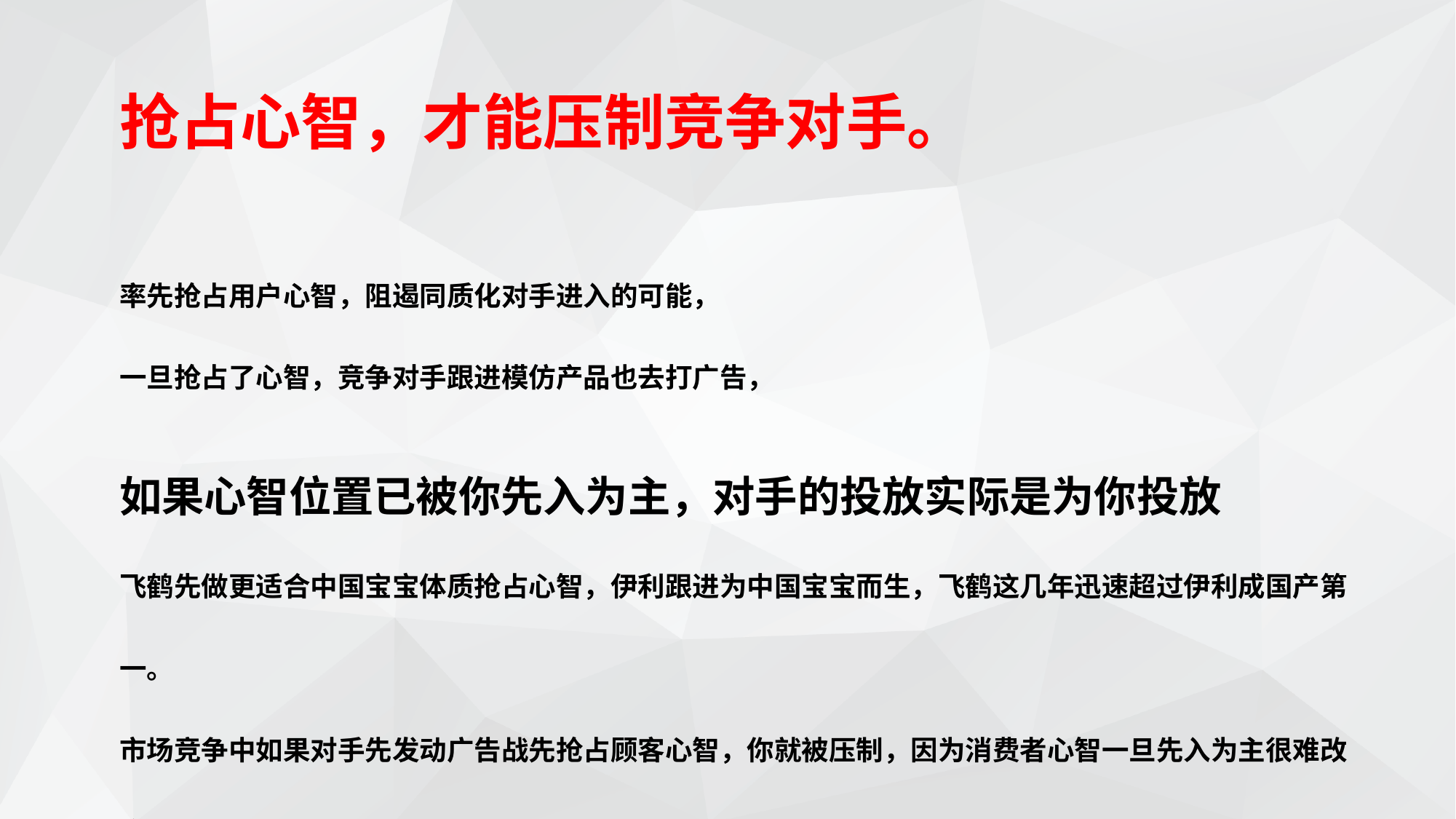

抢占心智，才能压制竞争对手。

率先抢占用户心智，阻遏同质化对手进入的可能，
一旦抢占了心智，竞争对手跟进模仿产品也去打广告，
如果心智位置已被你先入为主，对手的投放实际是为你投放
飞鹤先做更适合中国宝宝体质抢占心智，伊利跟进为中国宝宝而生，飞鹤这几年迅速超过伊利成国产第一。
市场竞争中如果对手先发动广告战先抢占顾客心智，你就被压制，因为消费者心智一旦先入为主很难改变。

。